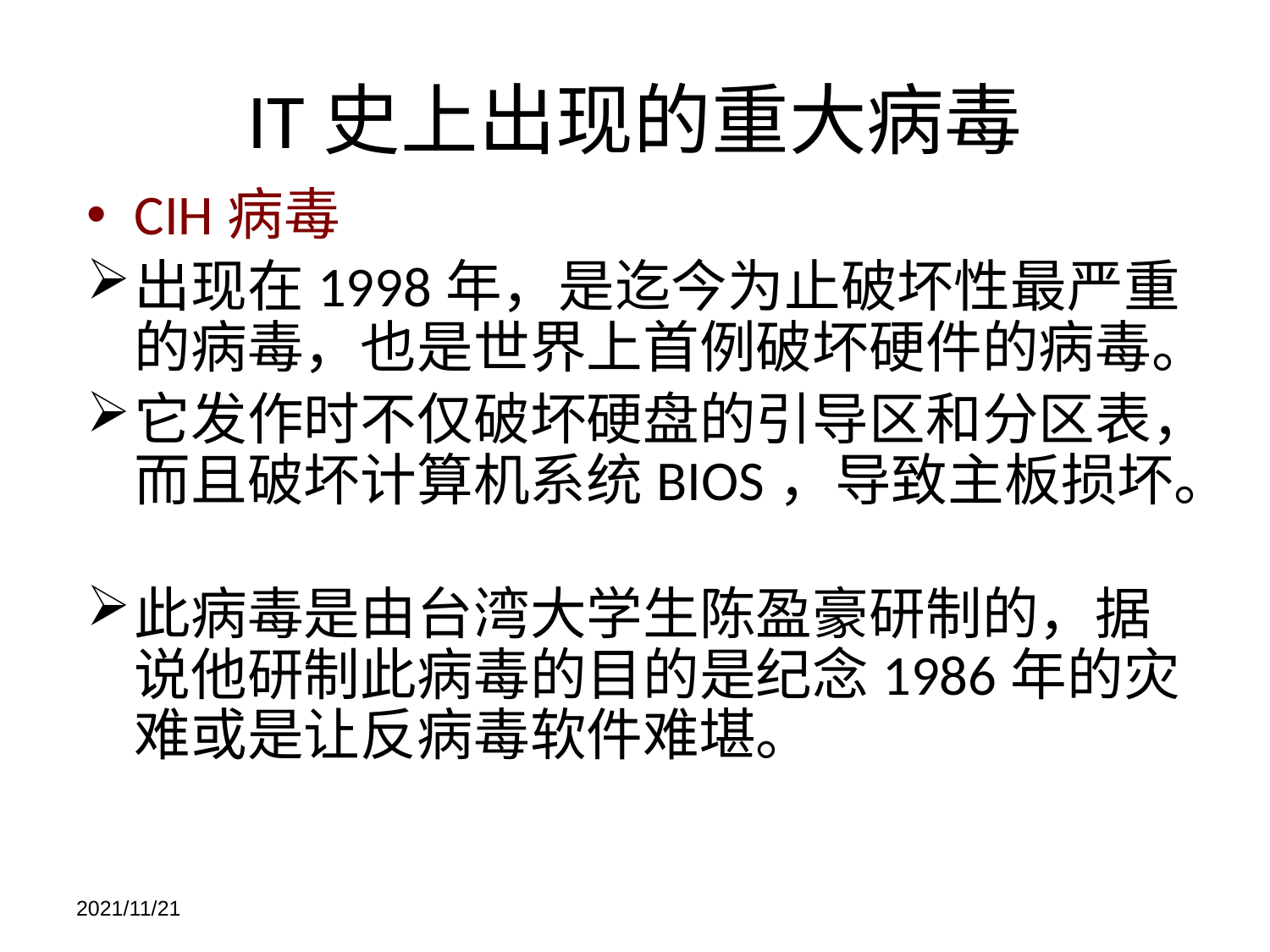

IT史上出现的重大病毒
CIH病毒
出现在1998年，是迄今为止破坏性最严重的病毒，也是世界上首例破坏硬件的病毒。
它发作时不仅破坏硬盘的引导区和分区表，而且破坏计算机系统BIOS，导致主板损坏。
此病毒是由台湾大学生陈盈豪研制的，据说他研制此病毒的目的是纪念1986年的灾难或是让反病毒软件难堪。
2021/11/21